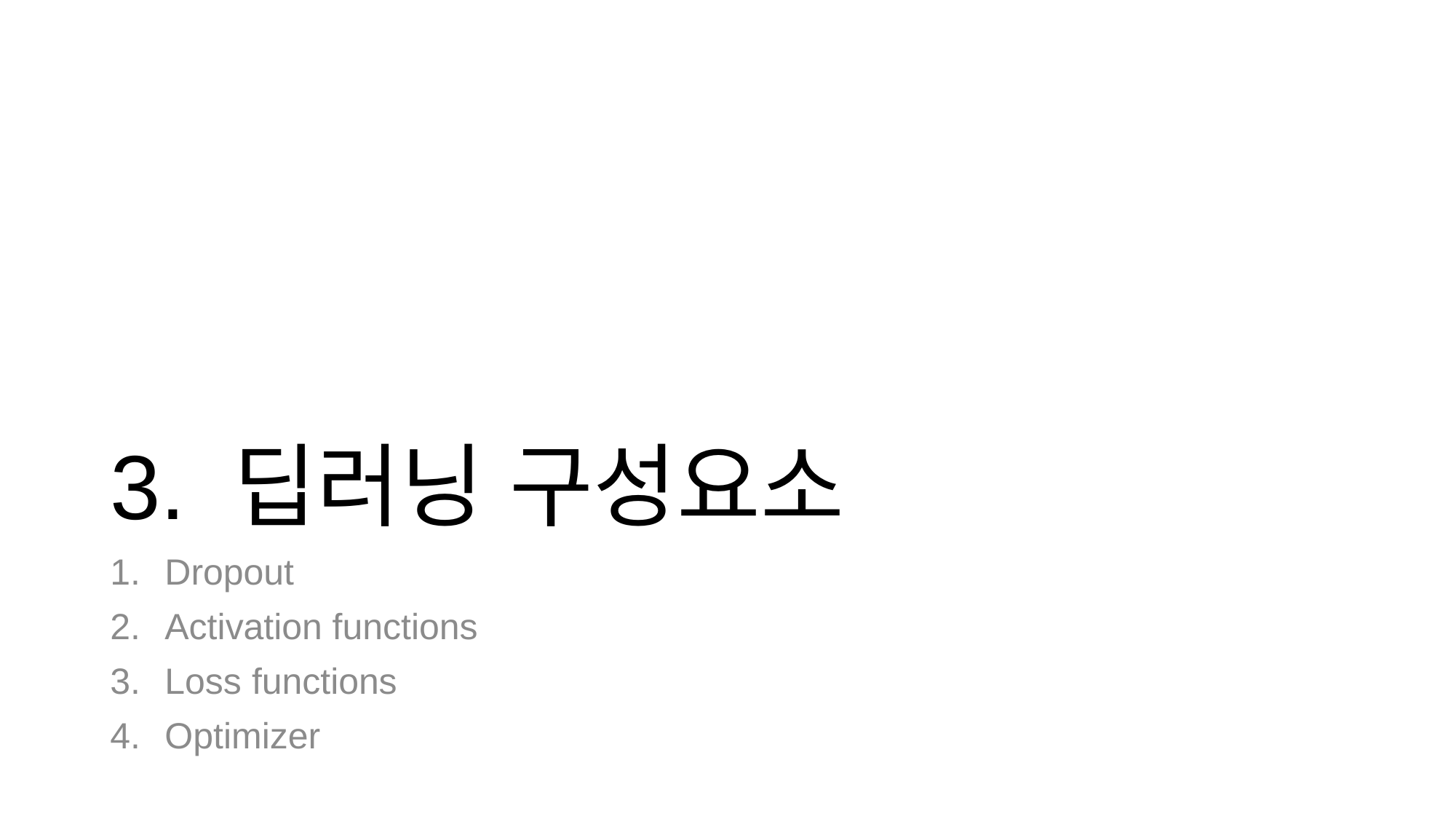

# 3. 딥러닝 구성요소
Dropout
Activation functions
Loss functions
Optimizer